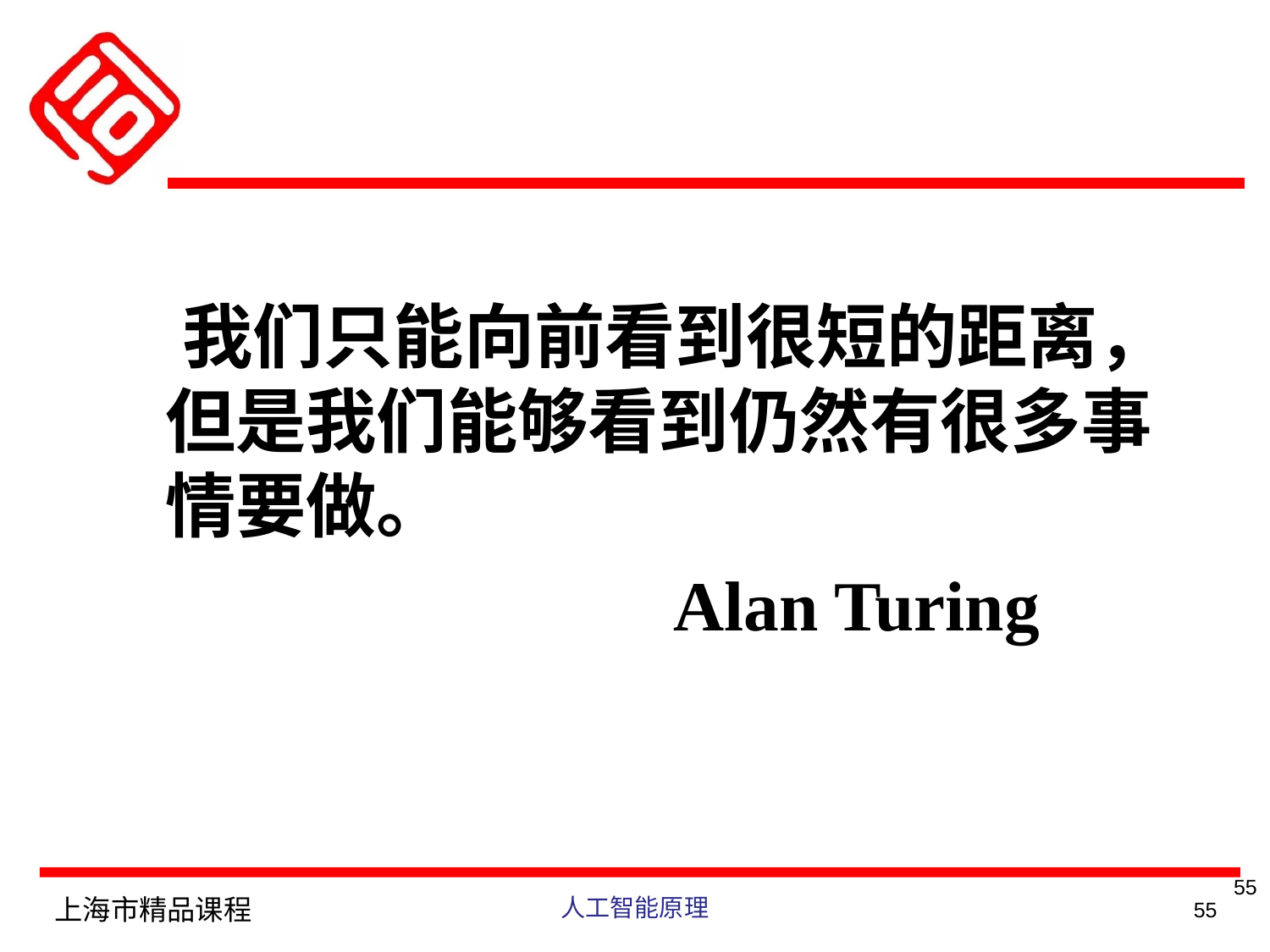

我们只能向前看到很短的距离，但是我们能够看到仍然有很多事情要做。
					Alan Turing
55
上海市精品课程
人工智能原理
55